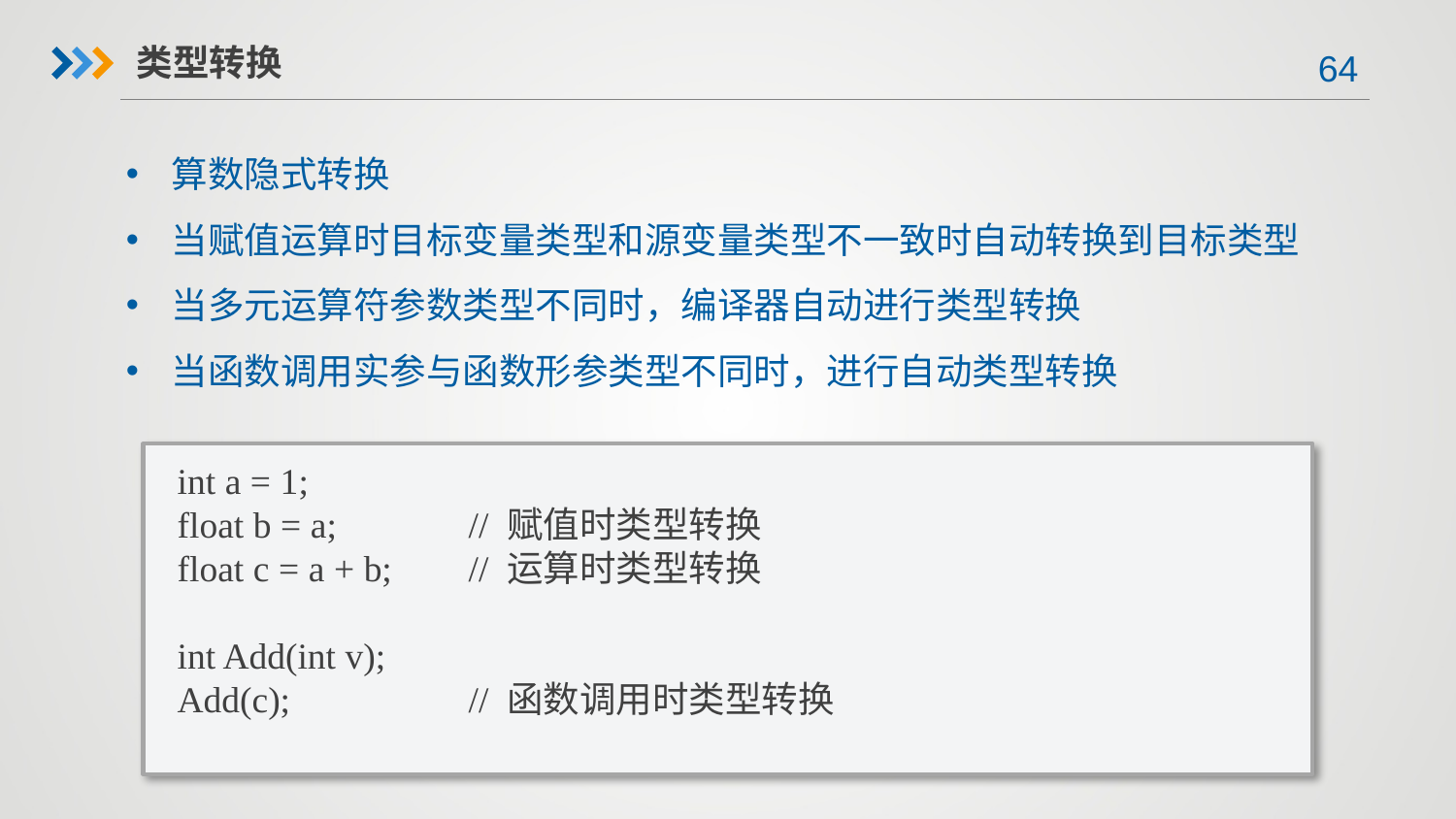

类型转换
算数隐式转换
当赋值运算时目标变量类型和源变量类型不一致时自动转换到目标类型
当多元运算符参数类型不同时，编译器自动进行类型转换
当函数调用实参与函数形参类型不同时，进行自动类型转换

int a = 1;
float b = a;	// 赋值时类型转换
float c = a + b;	// 运算时类型转换

int Add(int v);
Add(c);		// 函数调用时类型转换